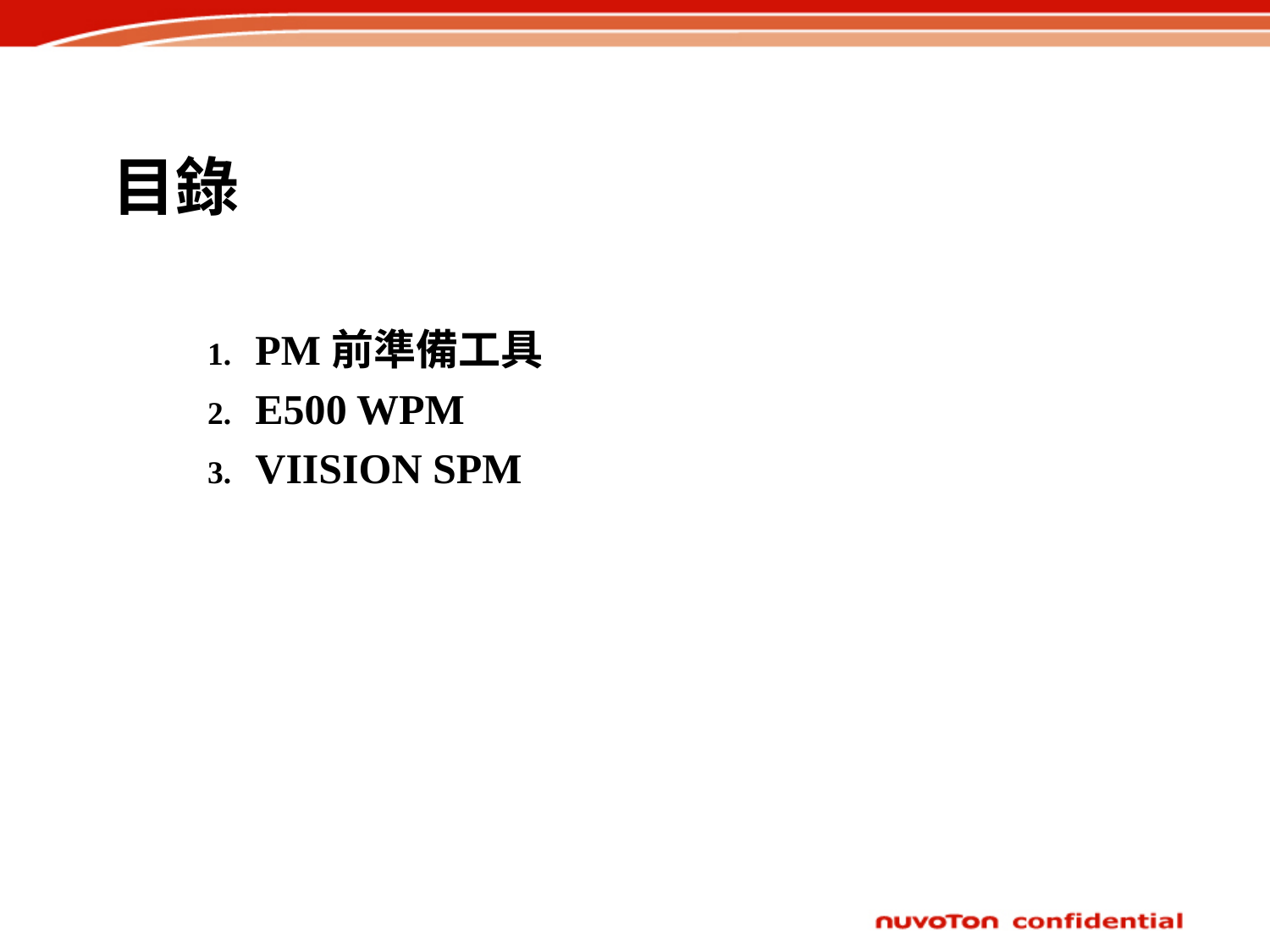

# 目錄
PM前準備工具
E500 WPM
VIISION SPM